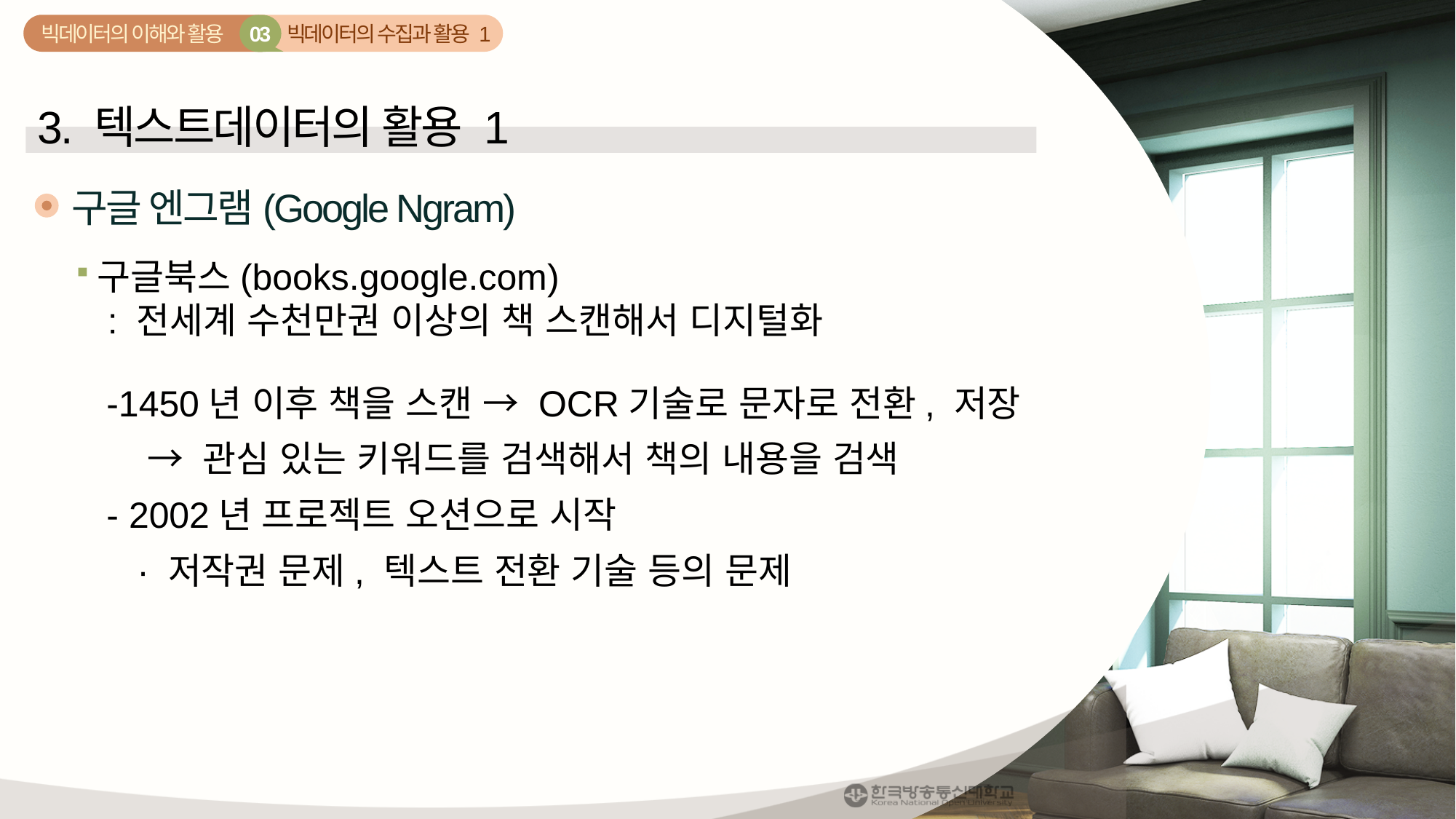

빅데이터의 수집과 활용 1
03
빅데이터의 이해와 활용
3. 텍스트데이터의 활용 1

구글 엔그램(Google Ngram)

구글북스(books.google.com)
 : 전세계 수천만권 이상의 책 스캔해서 디지털화

   -1450년 이후 책을 스캔 → OCR기술로 문자로 전환, 저장
       → 관심 있는 키워드를 검색해서 책의 내용을 검색
   - 2002년 프로젝트 오션으로 시작
      · 저작권 문제, 텍스트 전환 기술 등의 문제